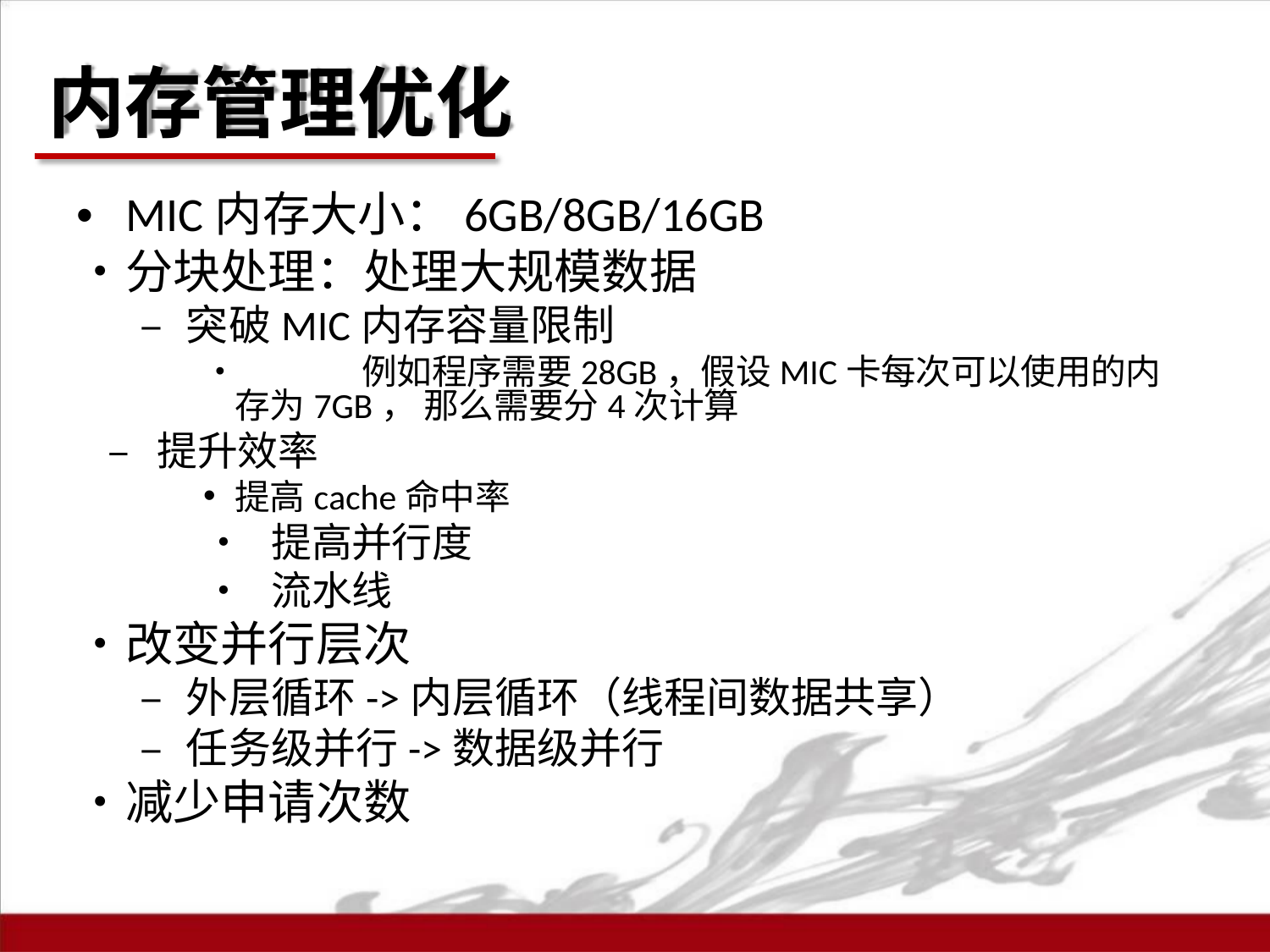

# 内存管理优化

•	MIC内存大小：6GB/8GB/16GB
•	分块处理：处理大规模数据
– 突破MIC内存容量限制
•	例如程序需要28GB，假设MIC卡每次可以使用的内存为7GB， 那么需要分4次计算
–  提升效率
提高cache命中率
•  提高并行度
•  流水线
•	改变并行层次
– 外层循环->内层循环（线程间数据共享）
– 任务级并行->数据级并行
•	减少申请次数

61